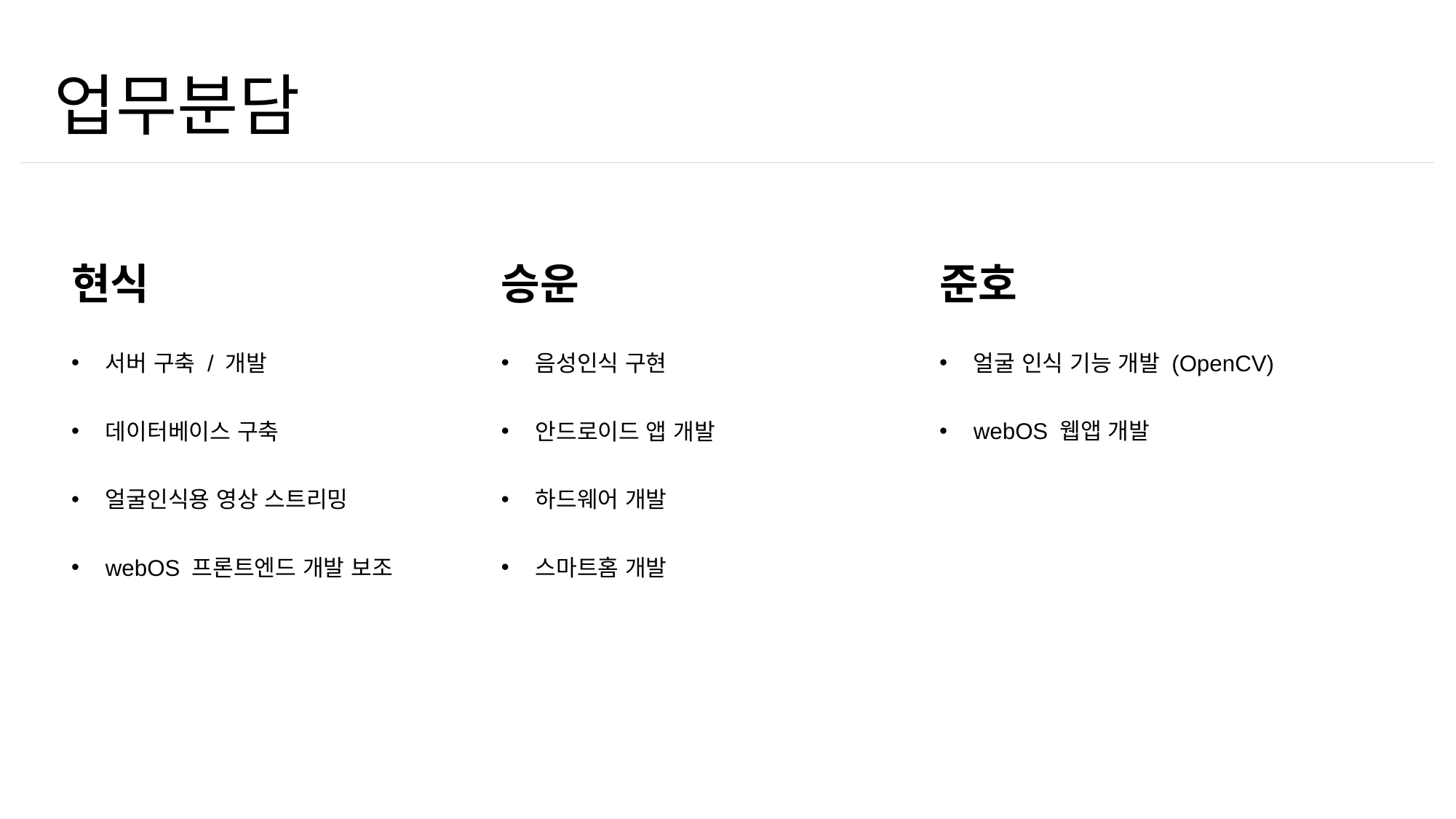

# 업무분담
준호
얼굴 인식 기능 개발 (OpenCV)
webOS 웹앱 개발
현식
서버 구축 / 개발
데이터베이스 구축
얼굴인식용 영상 스트리밍
webOS 프론트엔드 개발 보조
승운
음성인식 구현
안드로이드 앱 개발
하드웨어 개발
스마트홈 개발